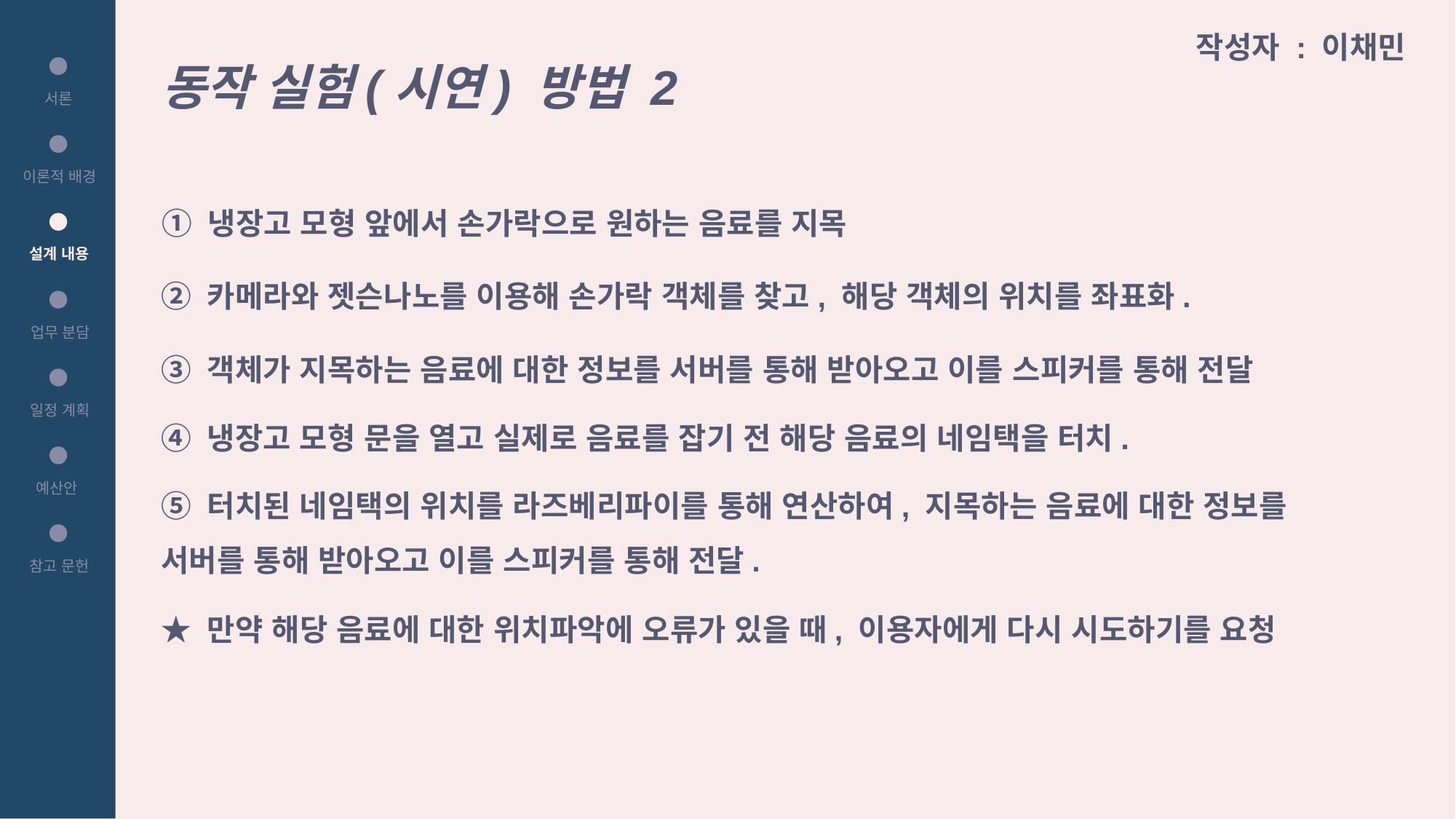

동작 실험(시연) 방법 2
작성자 : 이채민

서론

이론적 배경
① 냉장고 모형 앞에서 손가락으로 원하는 음료를 지목

설계 내용
② 카메라와 젯슨나노를 이용해 손가락 객체를 찾고, 해당 객체의 위치를 좌표화.

업무 분담
③ 객체가 지목하는 음료에 대한 정보를 서버를 통해 받아오고 이를 스피커를 통해 전달

일정 계획
④ 냉장고 모형 문을 열고 실제로 음료를 잡기 전 해당 음료의 네임택을 터치.

⑤ 터치된 네임택의 위치를 라즈베리파이를 통해 연산하여, 지목하는 음료에 대한 정보를 서버를 통해 받아오고 이를 스피커를 통해 전달.
예산안

참고 문헌
★ 만약 해당 음료에 대한 위치파악에 오류가 있을 때, 이용자에게 다시 시도하기를 요청